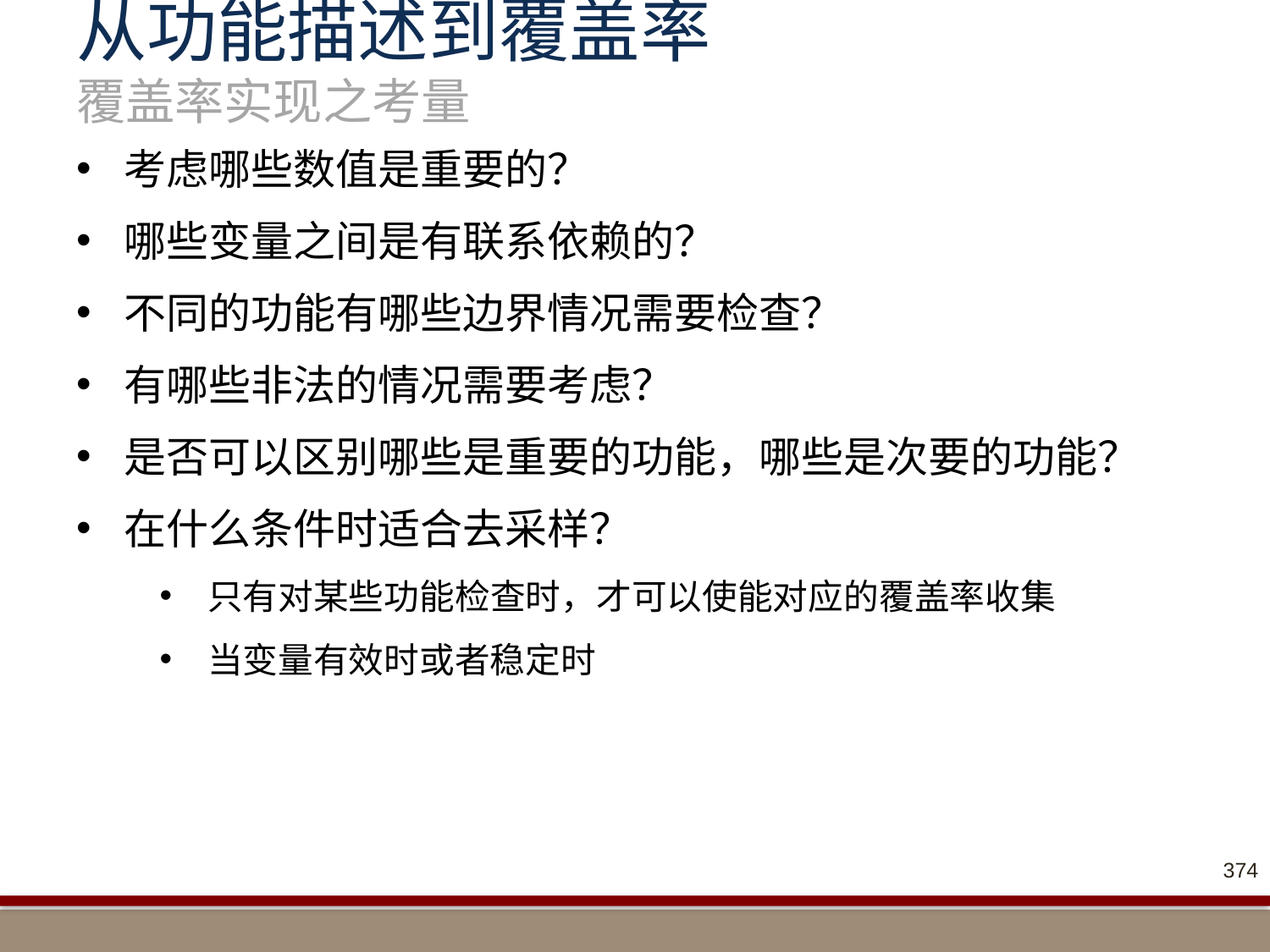

# 从功能描述到覆盖率 覆盖率实现之考量
考虑哪些数值是重要的？
哪些变量之间是有联系依赖的？
不同的功能有哪些边界情况需要检查？
有哪些非法的情况需要考虑？
是否可以区别哪些是重要的功能，哪些是次要的功能？
在什么条件时适合去采样？
只有对某些功能检查时，才可以使能对应的覆盖率收集
当变量有效时或者稳定时

374